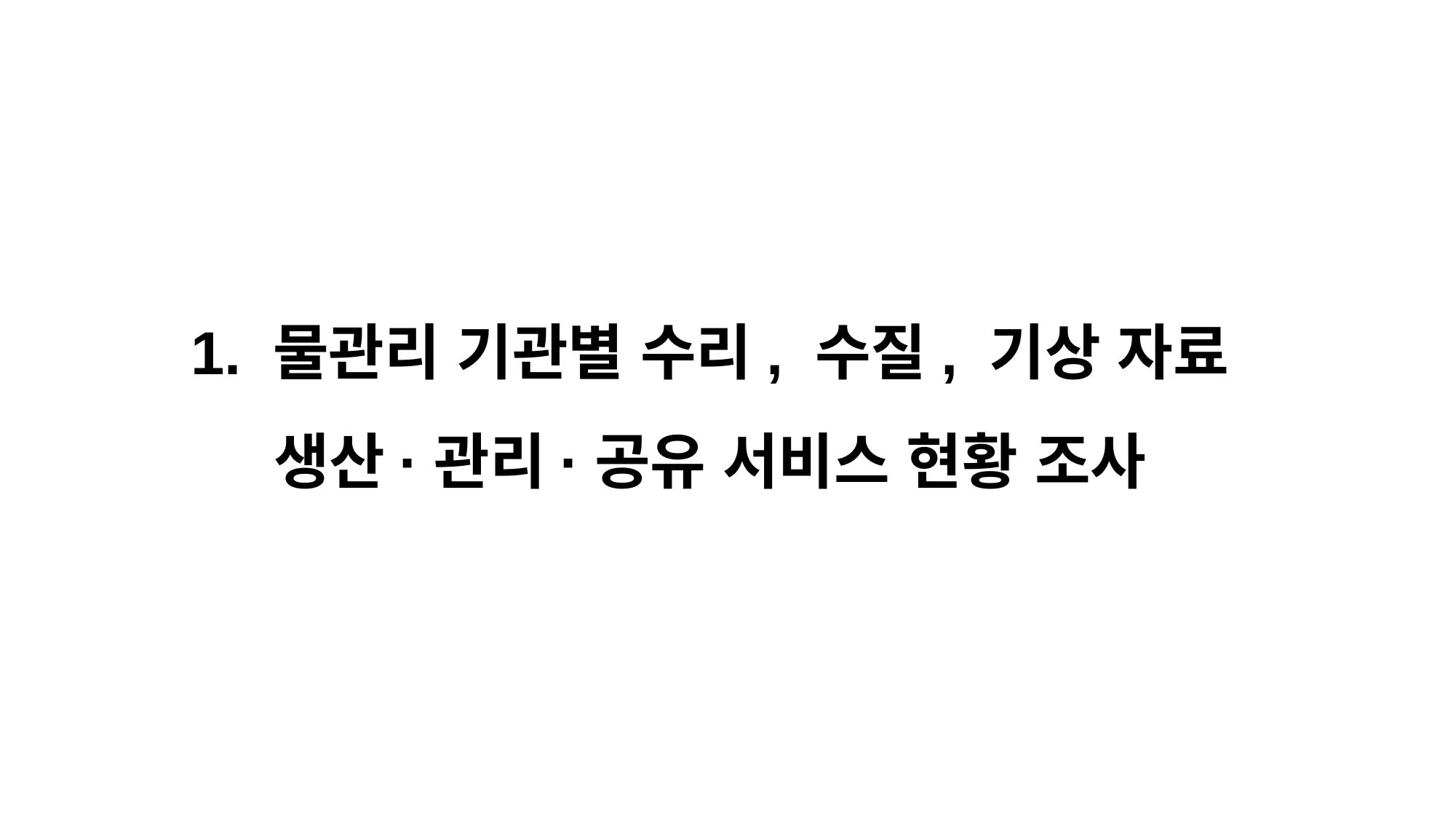

# 1. 물관리 기관별 수리, 수질, 기상 자료 생산·관리·공유 서비스 현황 조사